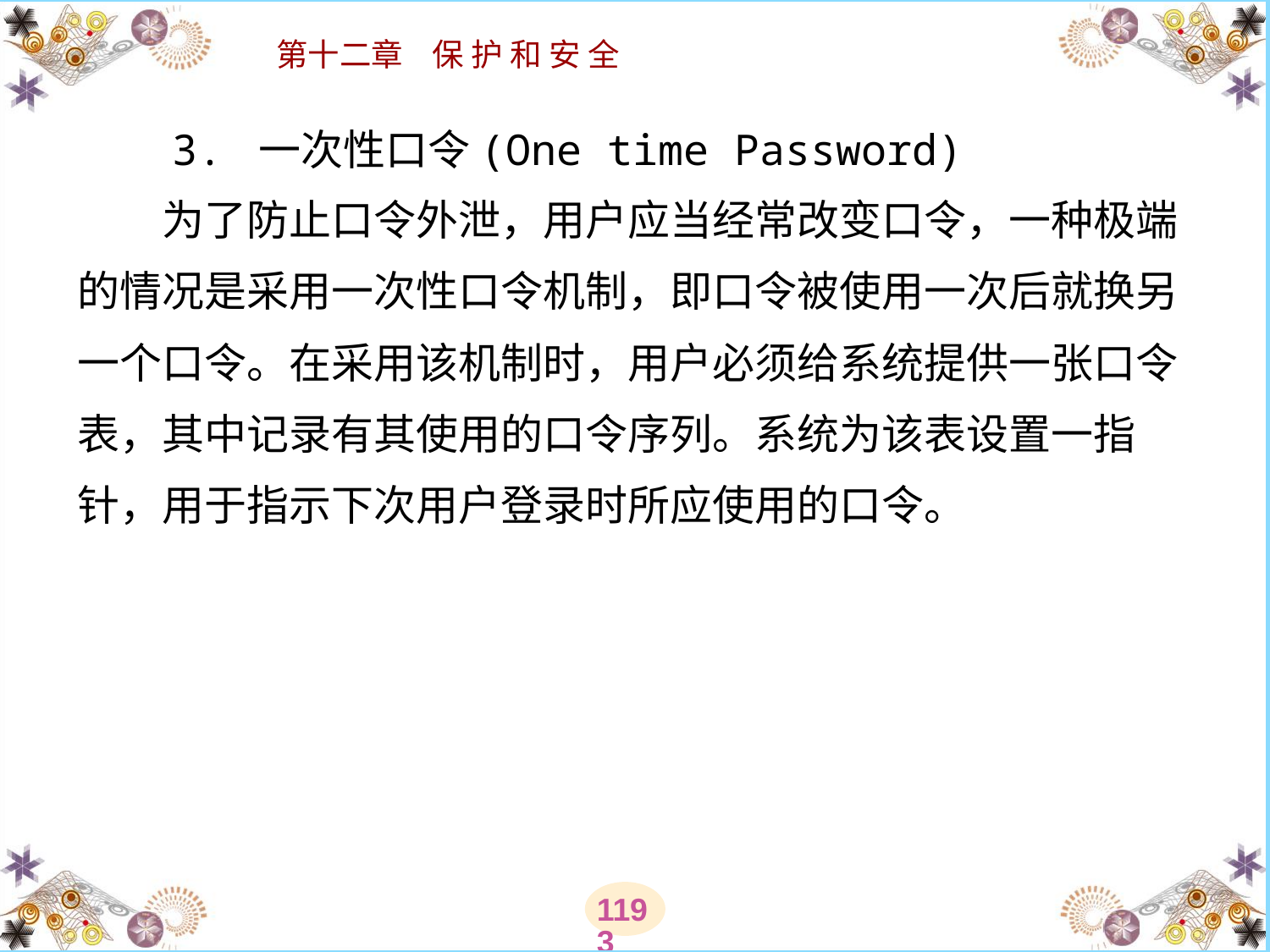

# 3. 一次性口令(One time Password) 　　为了防止口令外泄，用户应当经常改变口令，一种极端的情况是采用一次性口令机制，即口令被使用一次后就换另一个口令。在采用该机制时，用户必须给系统提供一张口令表，其中记录有其使用的口令序列。系统为该表设置一指针，用于指示下次用户登录时所应使用的口令。